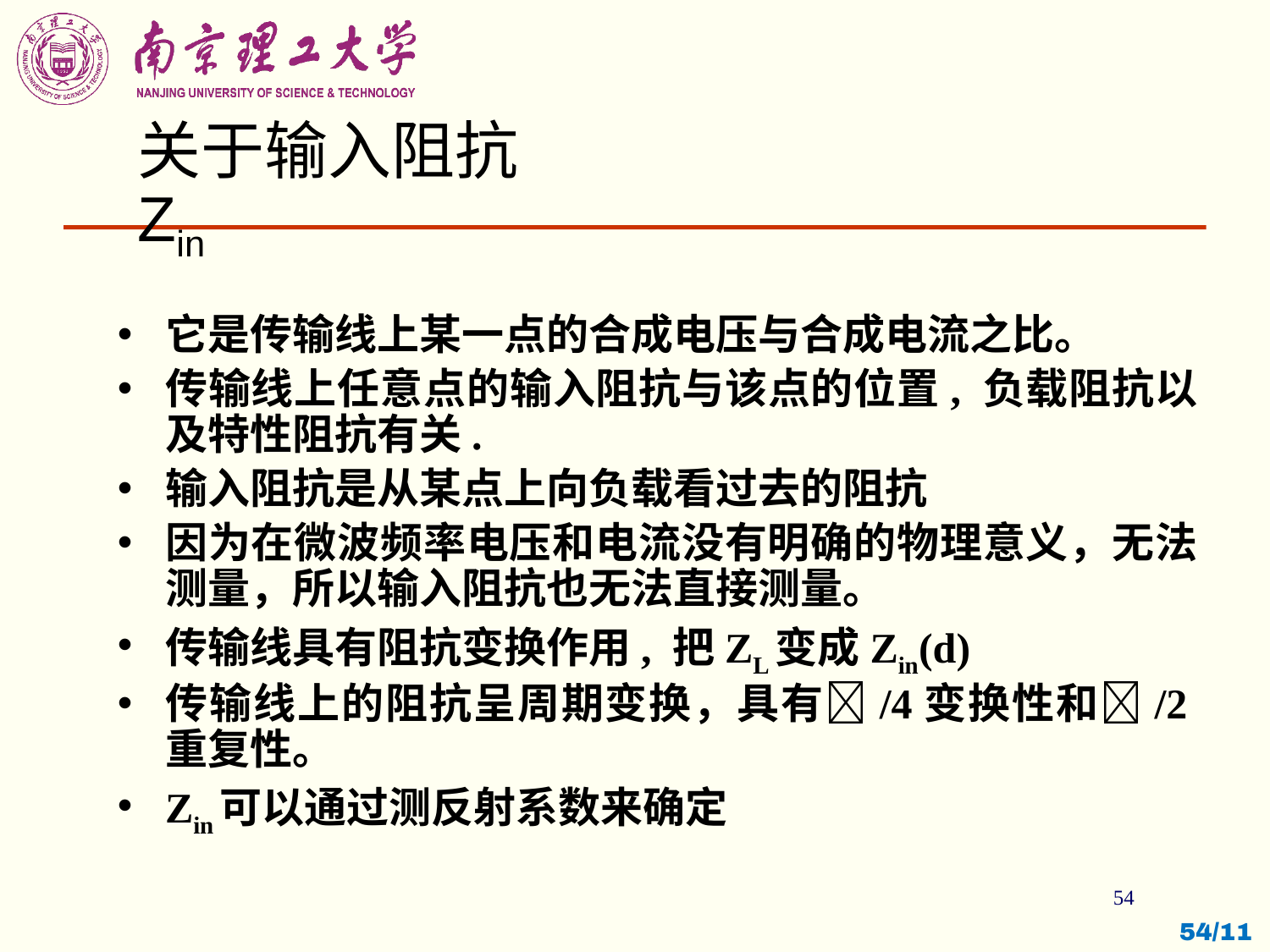

关于输入阻抗Zin
它是传输线上某一点的合成电压与合成电流之比。
传输线上任意点的输入阻抗与该点的位置, 负载阻抗以及特性阻抗有关.
输入阻抗是从某点上向负载看过去的阻抗
因为在微波频率电压和电流没有明确的物理意义，无法测量，所以输入阻抗也无法直接测量。
传输线具有阻抗变换作用, 把ZL变成Zin(d)
传输线上的阻抗呈周期变换，具有λ/4变换性和λ/2重复性。
Zin可以通过测反射系数来确定

54/11